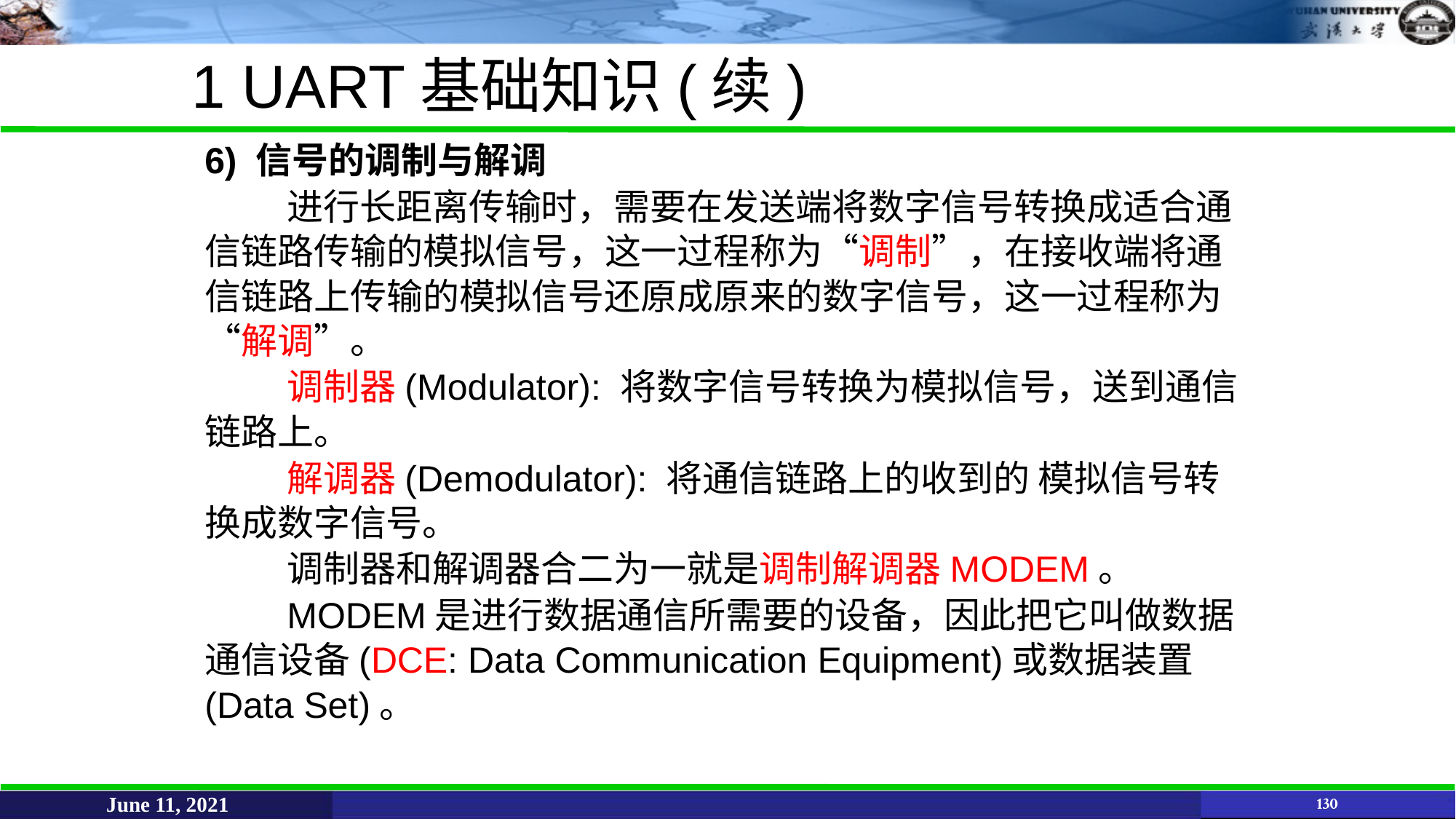

1 UART基础知识(续)
6) 信号的调制与解调
进行长距离传输时，需要在发送端将数字信号转换成适合通信链路传输的模拟信号，这一过程称为“调制”，在接收端将通信链路上传输的模拟信号还原成原来的数字信号，这一过程称为“解调”。
调制器(Modulator): 将数字信号转换为模拟信号，送到通信链路上。
解调器(Demodulator): 将通信链路上的收到的 模拟信号转换成数字信号。
调制器和解调器合二为一就是调制解调器MODEM。
MODEM是进行数据通信所需要的设备，因此把它叫做数据通信设备(DCE: Data Communication Equipment)或数据装置 (Data Set)。
June 11, 2021

130